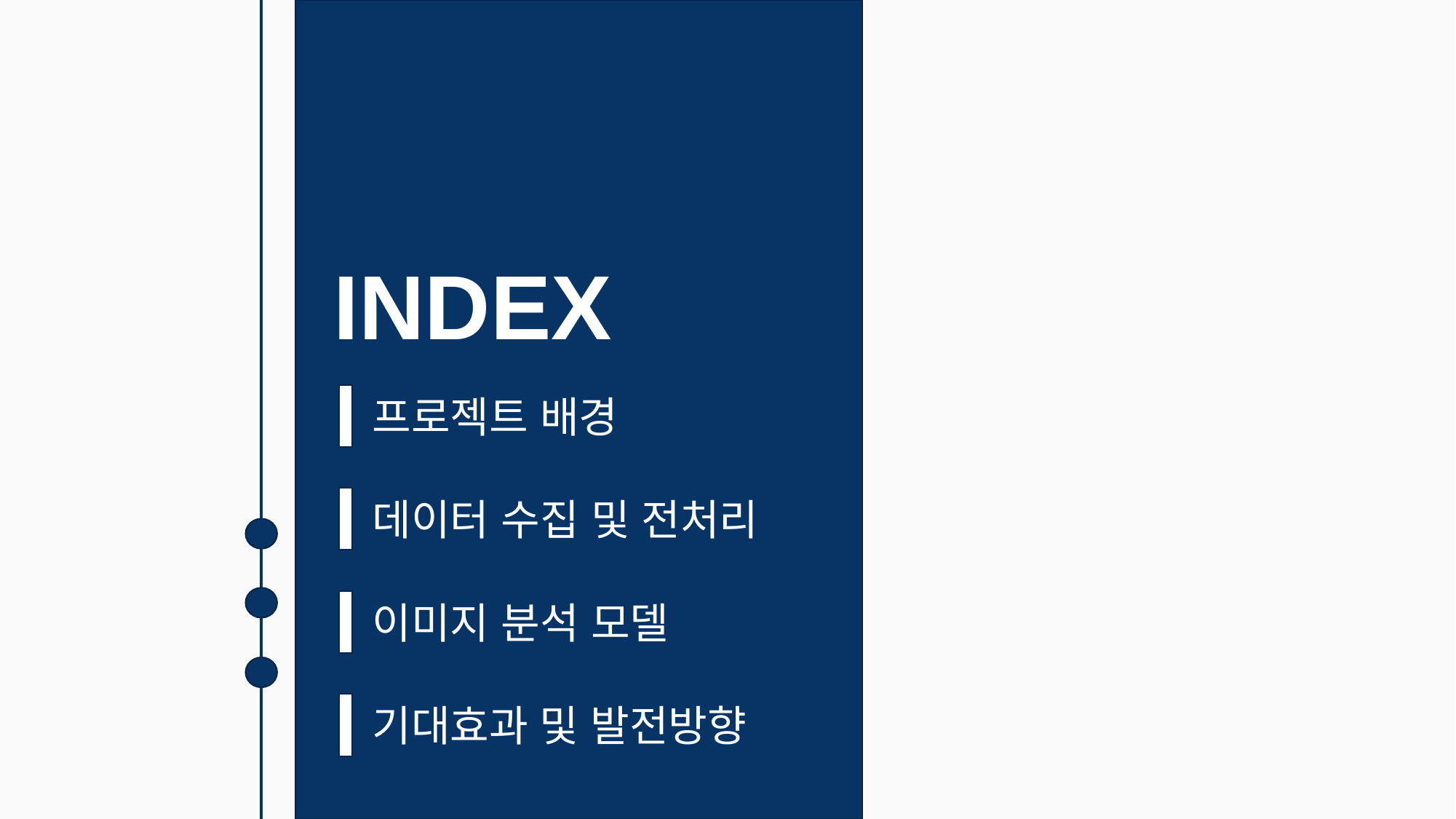

INDEX

프로젝트 배경

데이터 수집 및 전처리

이미지 분석 모델

기대효과 및 발전방향